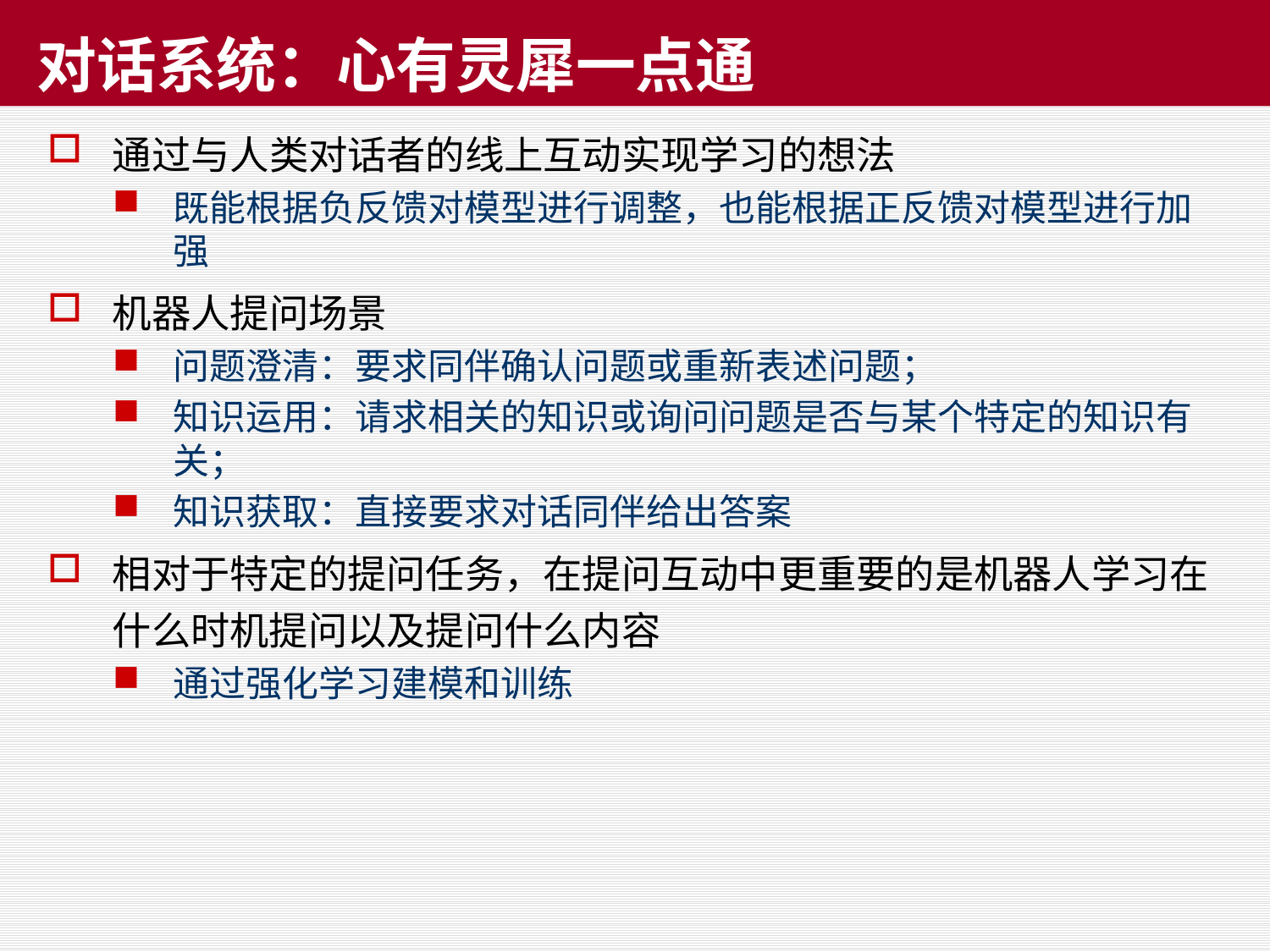

# 对话系统：心有灵犀一点通
通过与人类对话者的线上互动实现学习的想法
既能根据负反馈对模型进行调整，也能根据正反馈对模型进行加强
机器人提问场景
问题澄清：要求同伴确认问题或重新表述问题；
知识运用：请求相关的知识或询问问题是否与某个特定的知识有关；
知识获取：直接要求对话同伴给出答案
相对于特定的提问任务，在提问互动中更重要的是机器人学习在什么时机提问以及提问什么内容
通过强化学习建模和训练